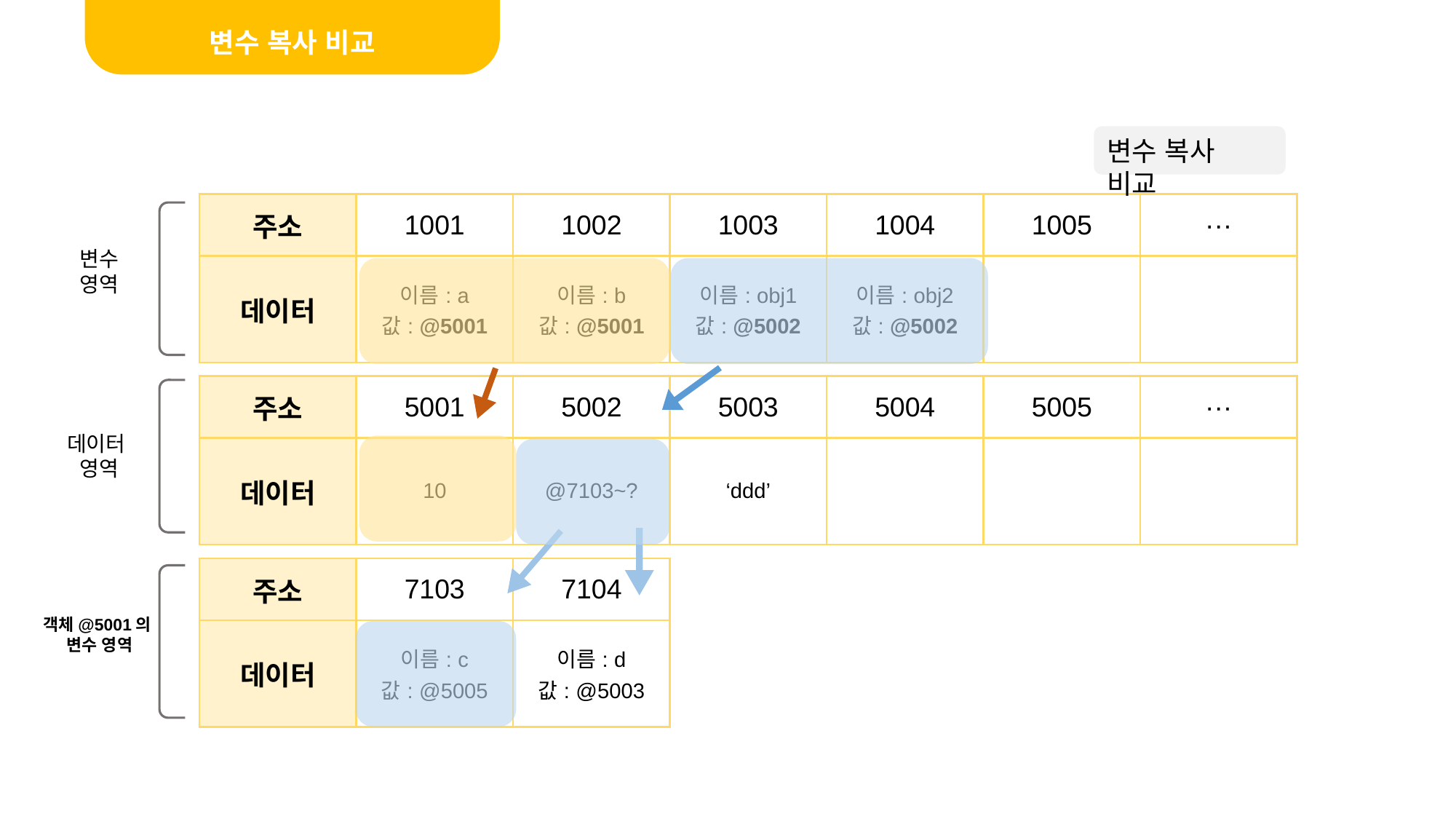

변수 복사 비교
변수 복사 비교

| 주소 | 1001 | 1002 | 1003 | 1004 | 1005 | ··· |
| --- | --- | --- | --- | --- | --- | --- |
| 데이터 | 이름: a 값: @5001 | 이름: b 값: @5001 | 이름: obj1 값: @5002 | 이름: obj2 값: @5002 |  |  |
변수
영역

| 주소 | 5001 | 5002 | 5003 | 5004 | 5005 | ··· |
| --- | --- | --- | --- | --- | --- | --- |
| 데이터 | 10 | @7103~? | ‘ddd’ |  |  |  |

데이터
영역

| 주소 | 7103 | 7104 |
| --- | --- | --- |
| 데이터 | 이름: c 값: @5005 | 이름: d 값: @5003 |
객체@5001의
변수 영역